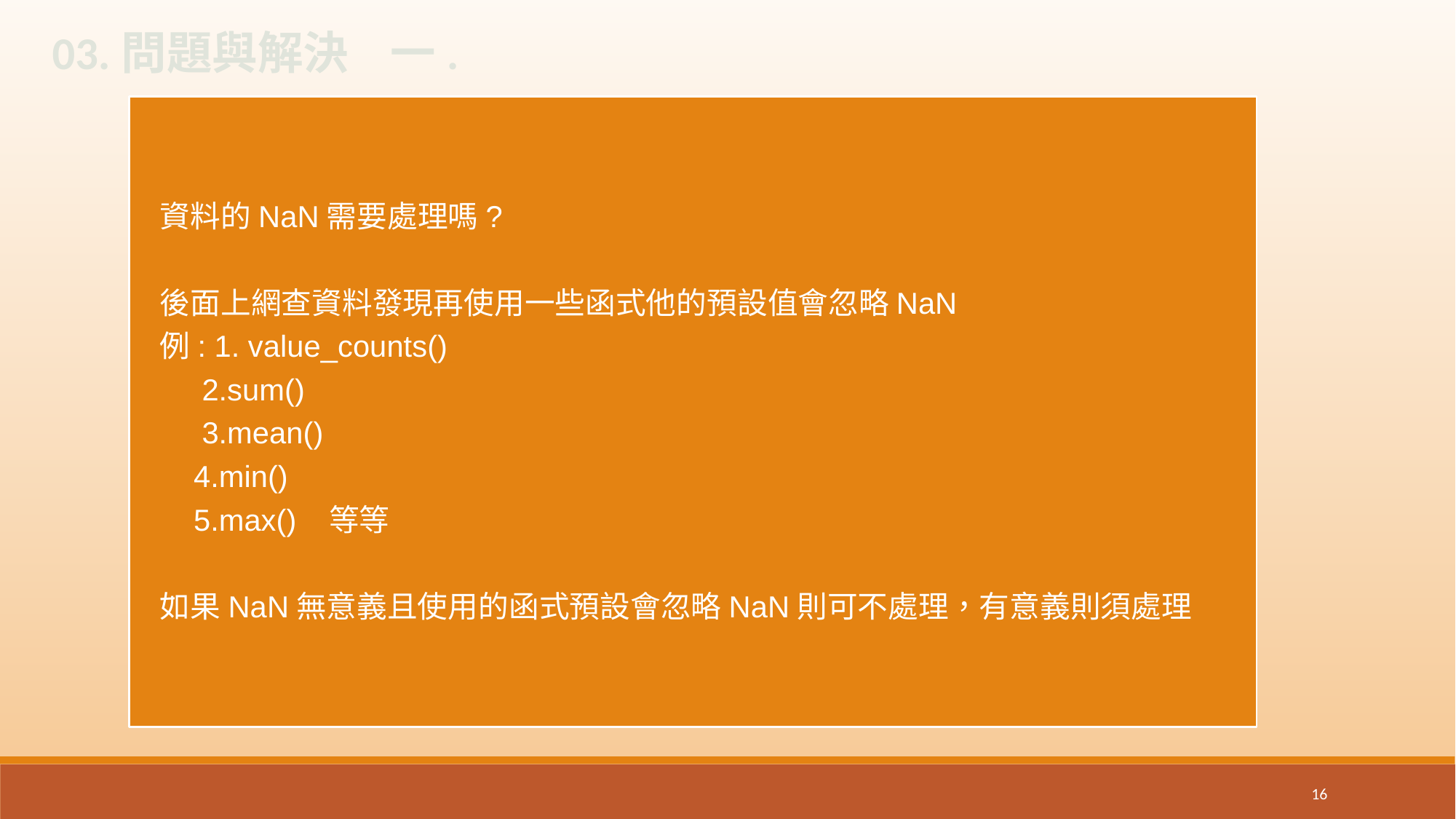

03.問題與解決    一.

資料的NaN需要處理嗎?

後面上網查資料發現再使用一些函式他的預設值會忽略NaN
例: 1. value_counts()
     2.sum()
     3.mean()
    4.min()
    5.max()   等等

如果NaN無意義且使用的函式預設會忽略NaN則可不處理，有意義則須處理

16